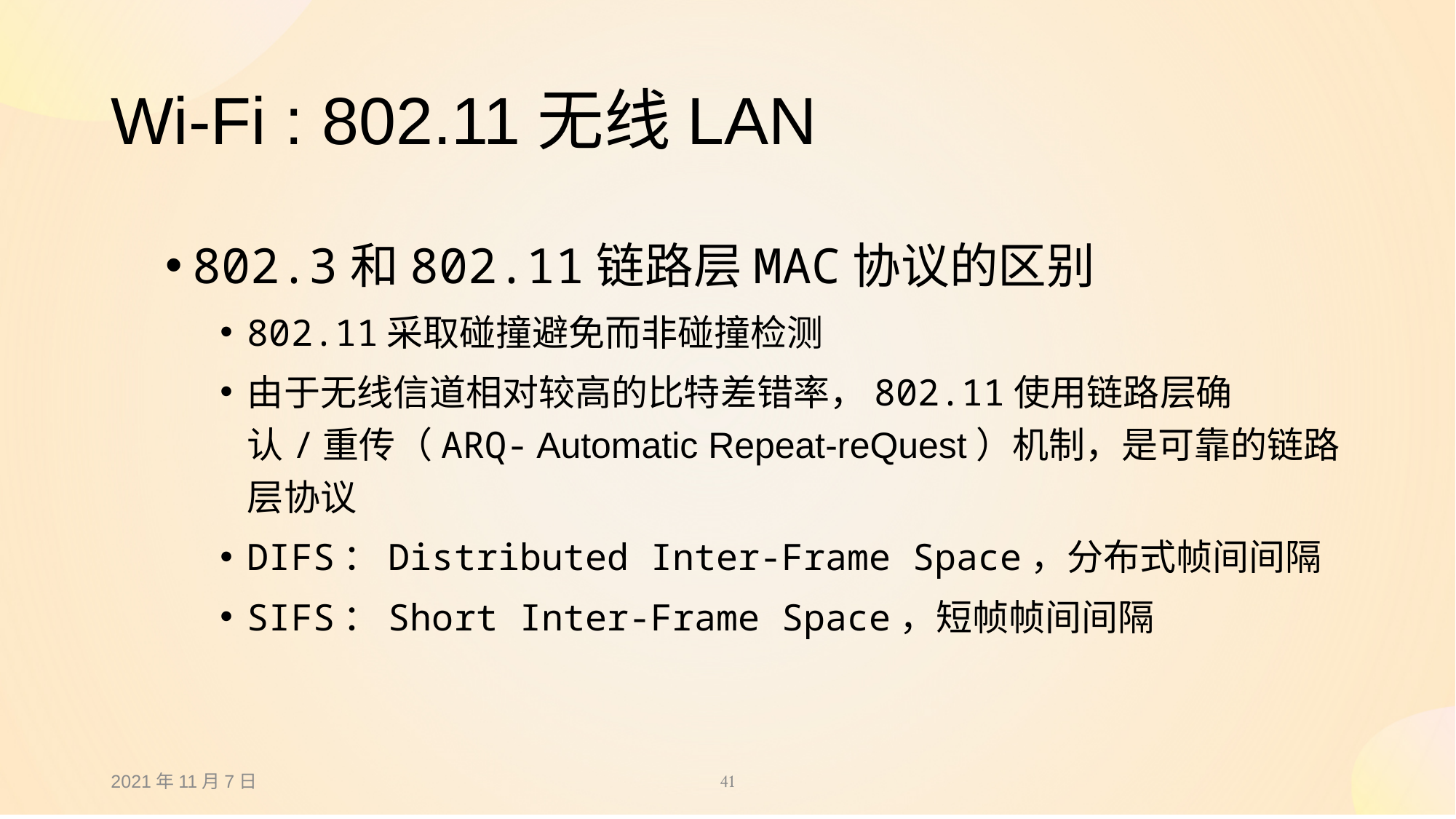

# Wi-Fi : 802.11无线LAN
802.3和802.11链路层MAC协议的区别
802.11采取碰撞避免而非碰撞检测
由于无线信道相对较高的比特差错率，802.11使用链路层确认/重传（ARQ- Automatic Repeat-reQuest）机制，是可靠的链路层协议
DIFS：Distributed Inter-Frame Space，分布式帧间间隔
SIFS：Short Inter-Frame Space，短帧帧间间隔
2021年11月7日
41